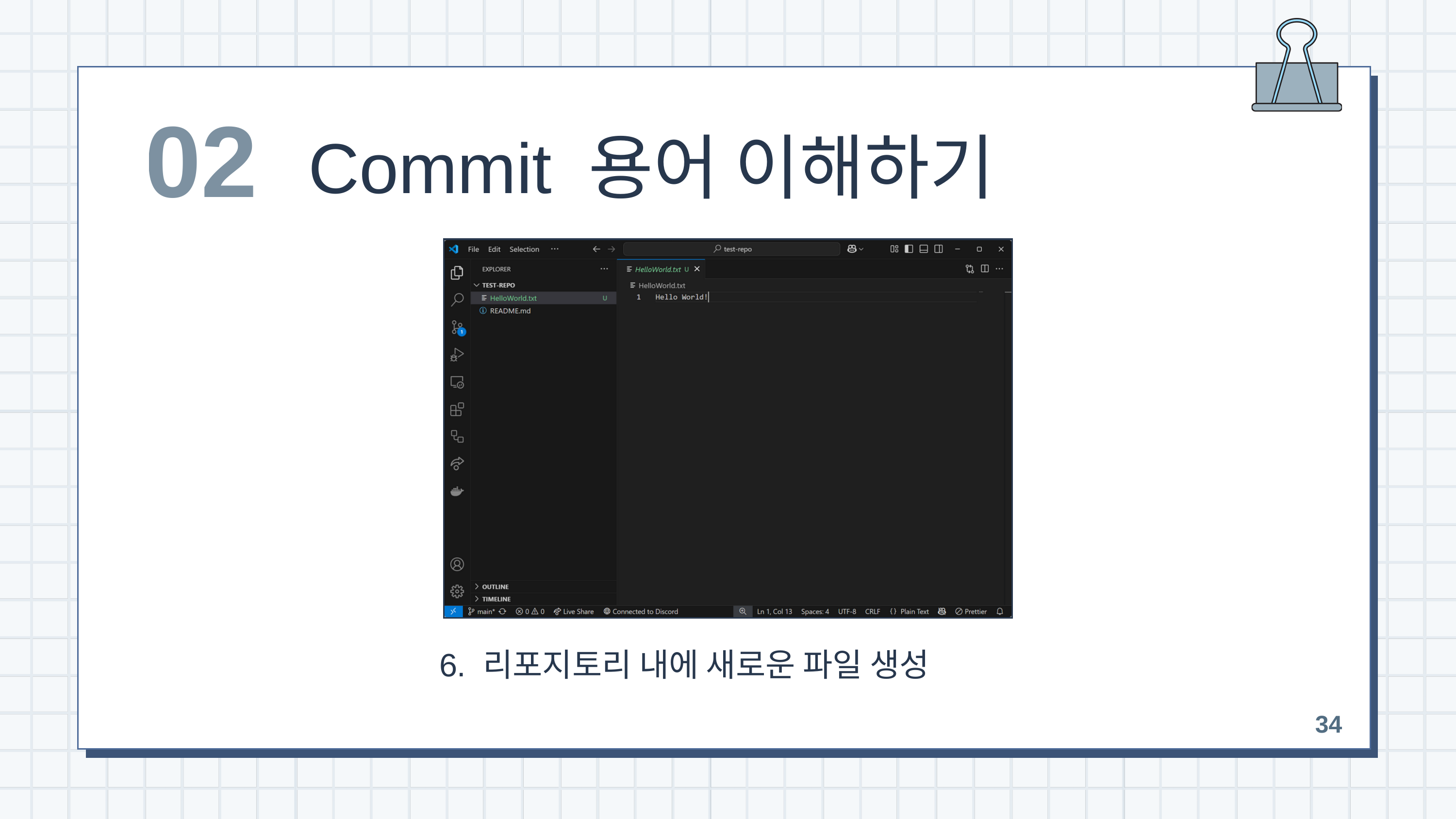

02
Commit 용어 이해하기

   6. 리포지토리 내에 새로운 파일 생성
34